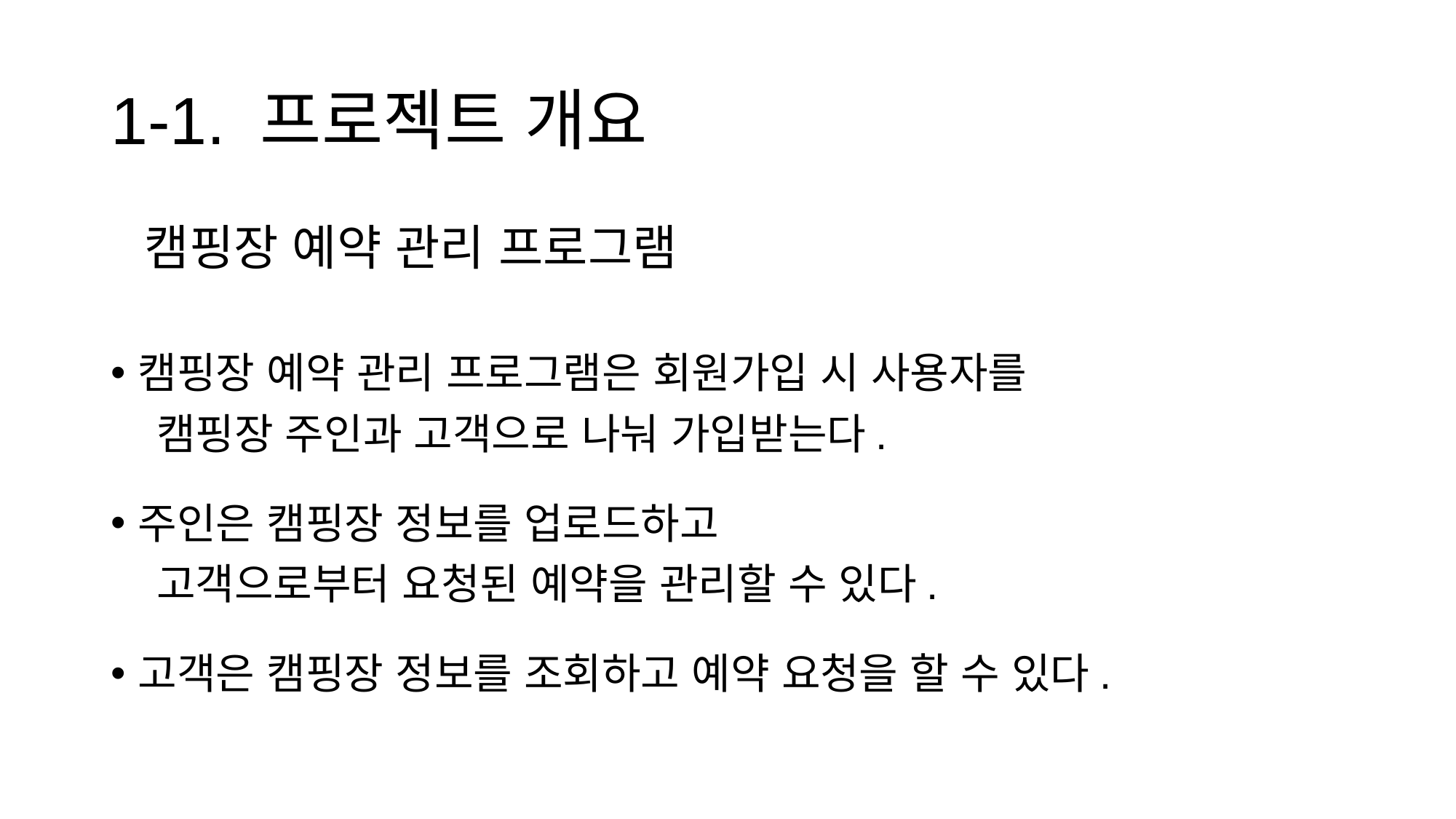

# 1-1. 프로젝트 개요
  캠핑장 예약 관리 프로그램

캠핑장 예약 관리 프로그램은 회원가입 시 사용자를
   캠핑장 주인과 고객으로 나눠 가입받는다.

주인은 캠핑장 정보를 업로드하고
   고객으로부터 요청된 예약을 관리할 수 있다.

고객은 캠핑장 정보를 조회하고 예약 요청을 할 수 있다.